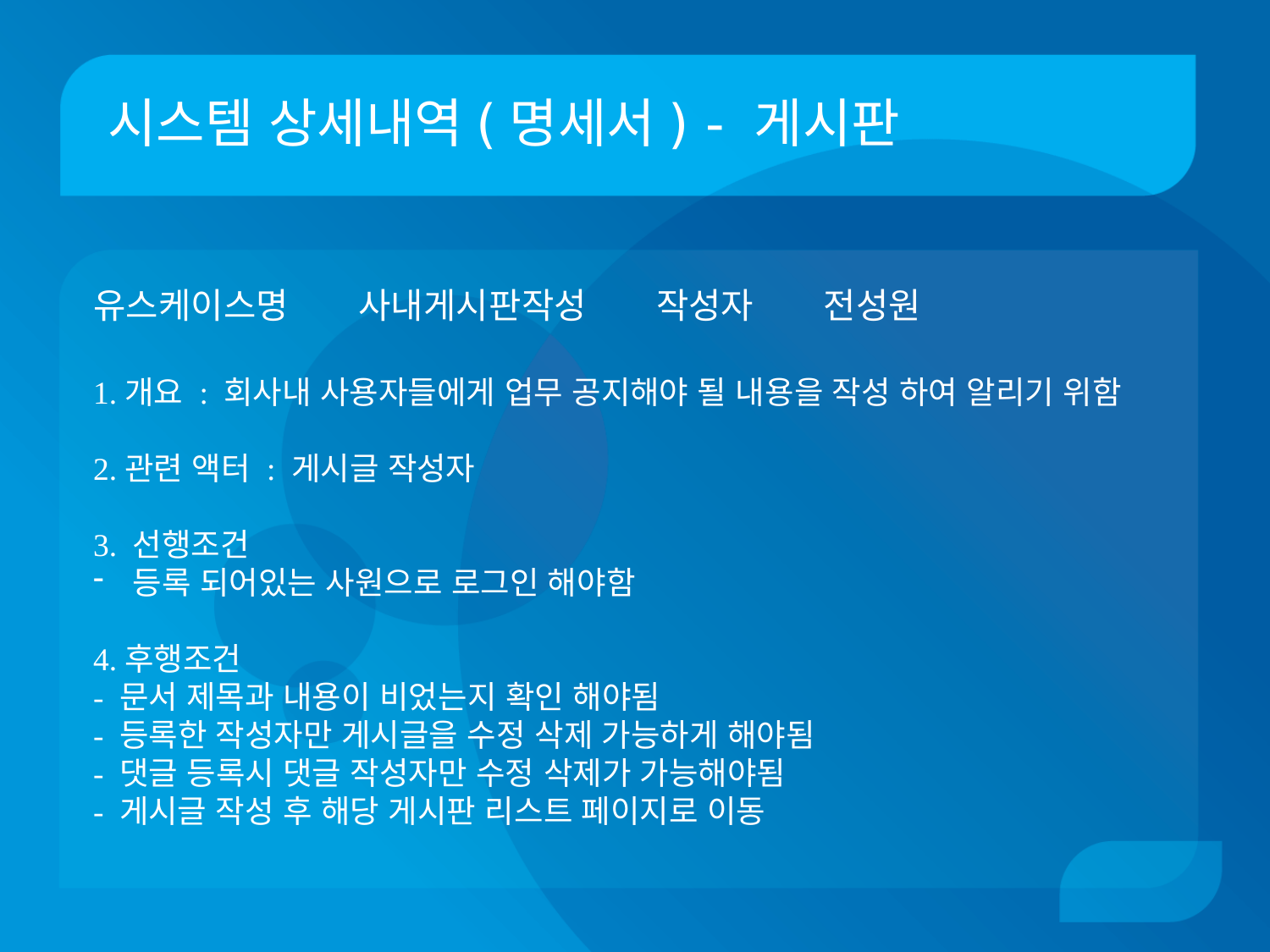

# 시스템 상세내역(명세서) - 게시판
유스케이스명       사내게시판작성       작성자       전성원
1.개요 : 회사내 사용자들에게 업무 공지해야 될 내용을 작성 하여 알리기 위함

2.관련 액터 : 게시글 작성자

3. 선행조건
등록 되어있는 사원으로 로그인 해야함

4.후행조건
- 문서 제목과 내용이 비었는지 확인 해야됨
- 등록한 작성자만 게시글을 수정 삭제 가능하게 해야됨
- 댓글 등록시 댓글 작성자만 수정 삭제가 가능해야됨
- 게시글 작성 후 해당 게시판 리스트 페이지로 이동